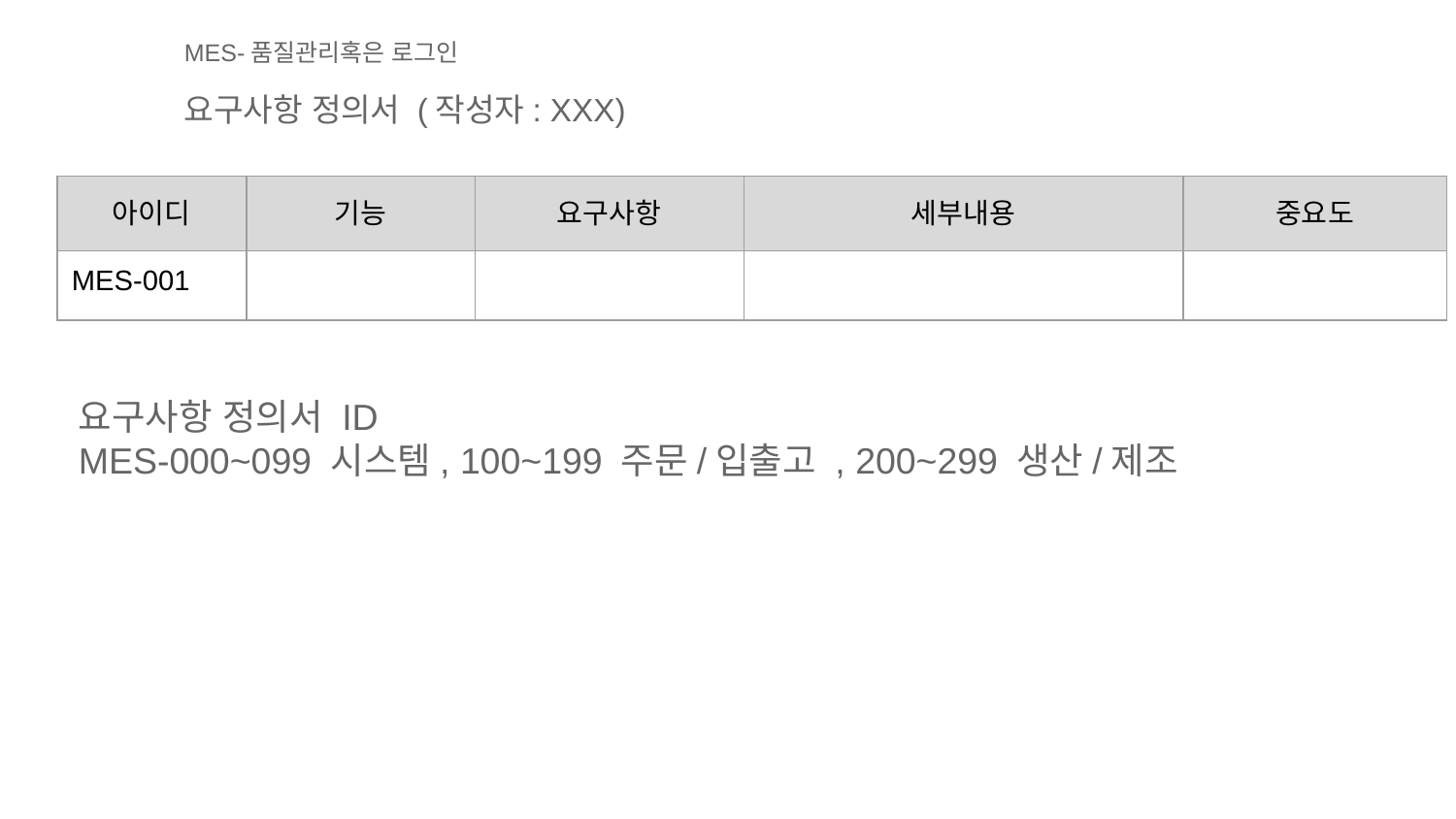

MES-품질관리혹은 로그인
요구사항 정의서 (작성자: XXX)
| 아이디 | 기능 | 요구사항 | 세부내용 | 중요도 |
| --- | --- | --- | --- | --- |
| MES-001 |  |  |  |  |
요구사항 정의서 ID
MES-000~099 시스템, 100~199 주문/입출고 , 200~299 생산/제조